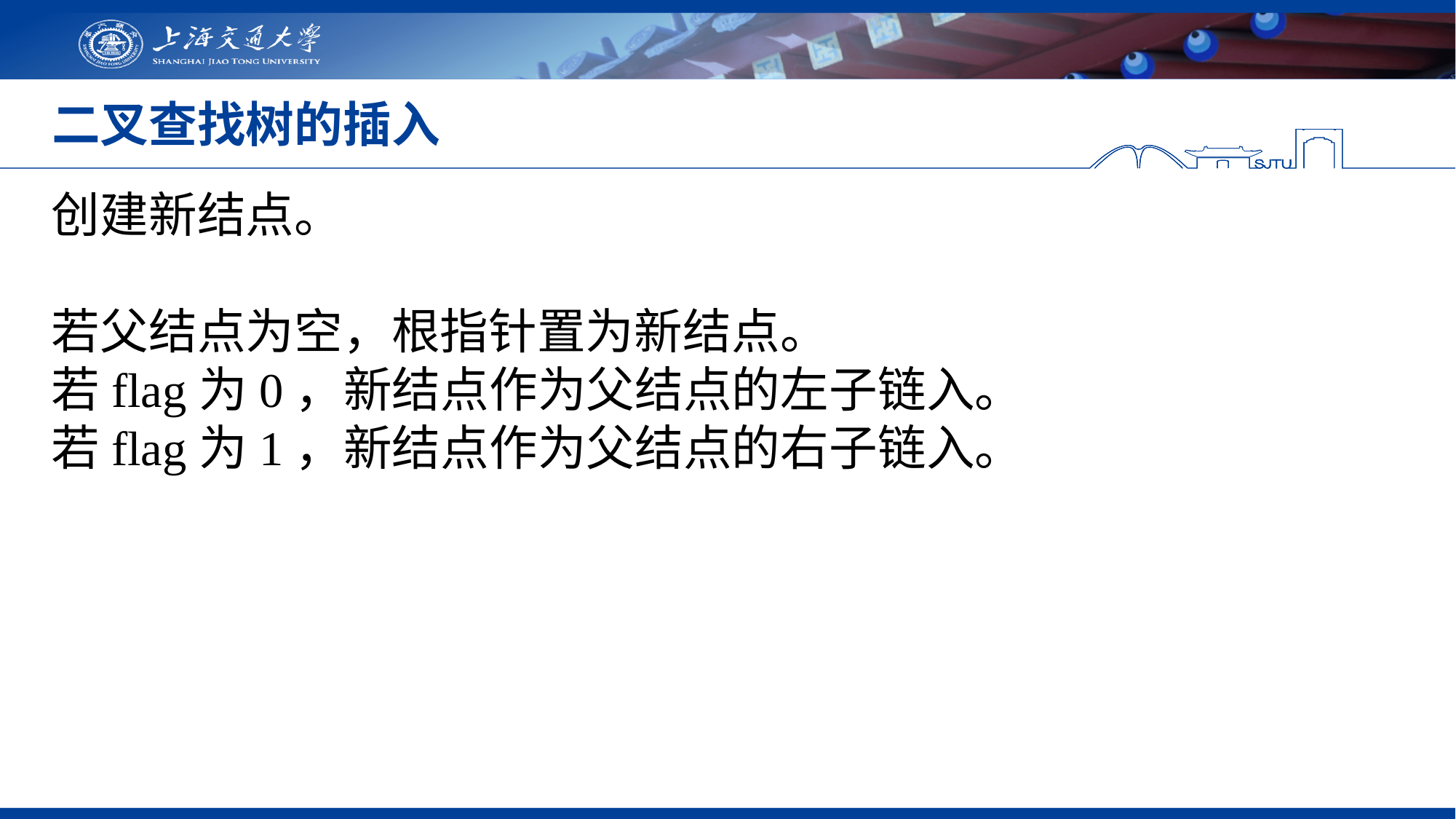

# 二叉查找树的插入
创建新结点。

若父结点为空，根指针置为新结点。
若flag为0，新结点作为父结点的左子链入。
若flag为1，新结点作为父结点的右子链入。